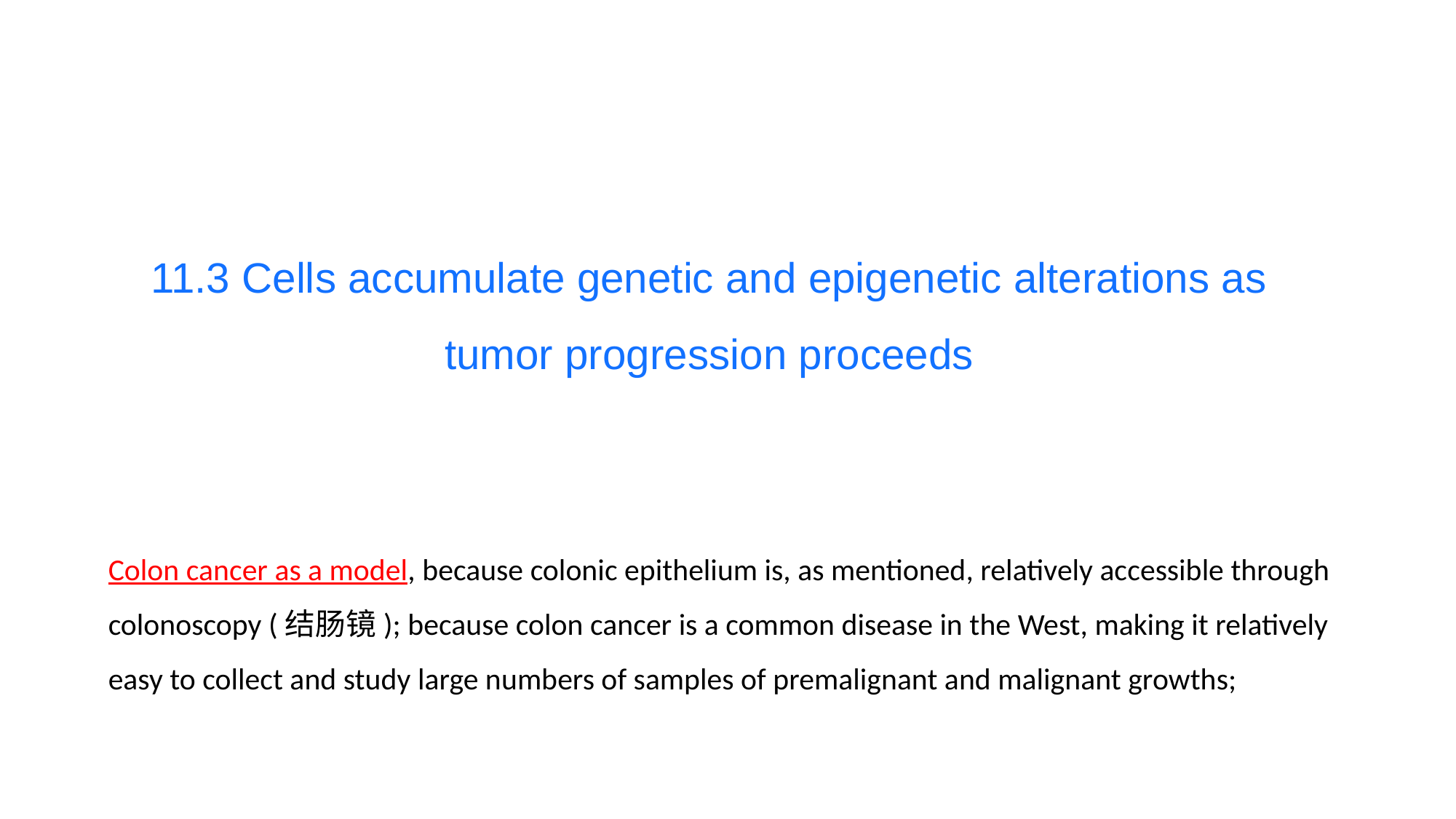

11.3 Cells accumulate genetic and epigenetic alterations as tumor progression proceeds
Colon cancer as a model, because colonic epithelium is, as mentioned, relatively accessible through colonoscopy (结肠镜); because colon cancer is a common disease in the West, making it relatively easy to collect and study large numbers of samples of premalignant and malignant growths;